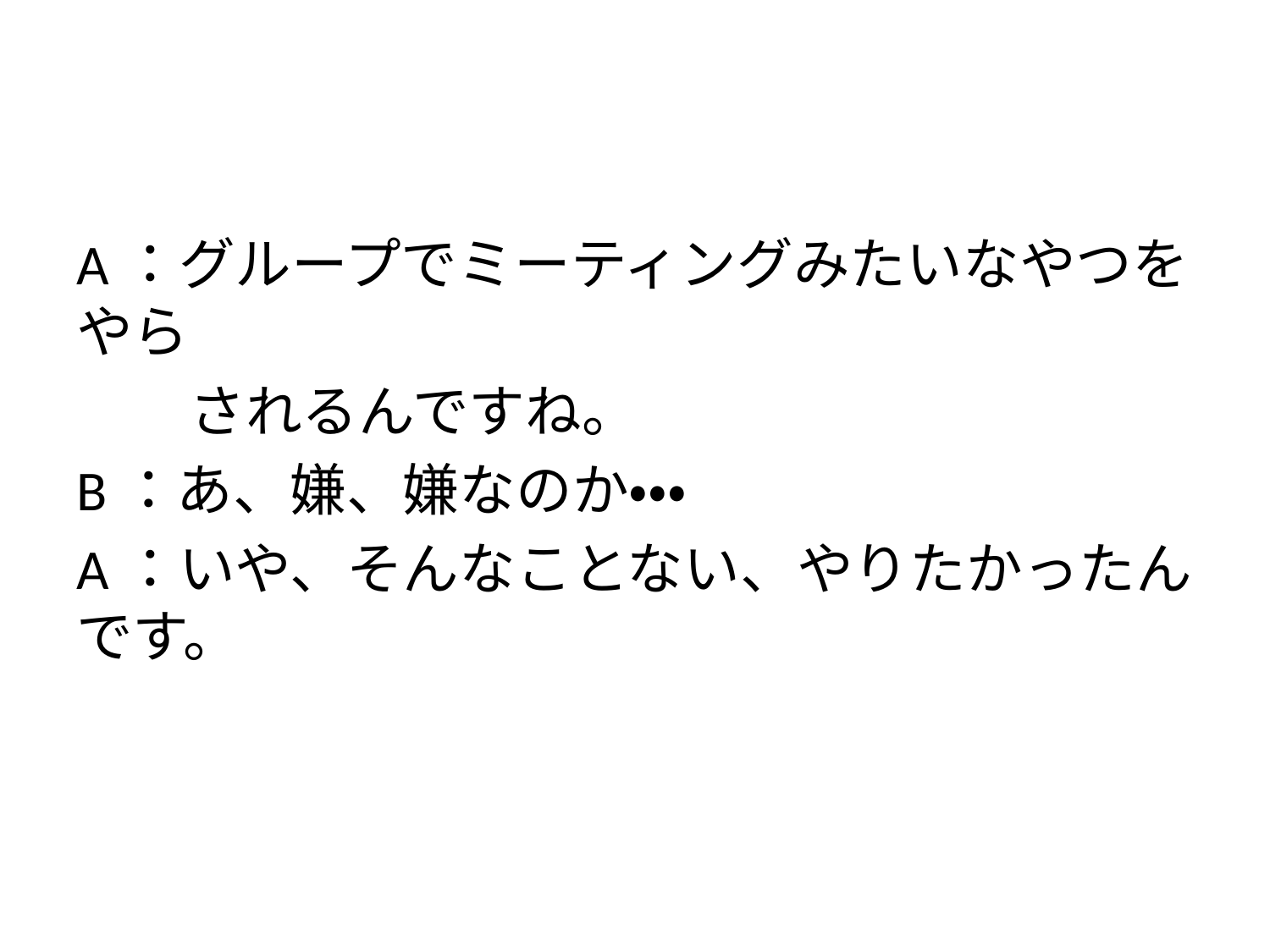

#
A：グループでミーティングみたいなやつをやら
　　されるんですね。
B：あ、嫌、嫌なのか・・・
A：いや、そんなことない、やりたかったんです。